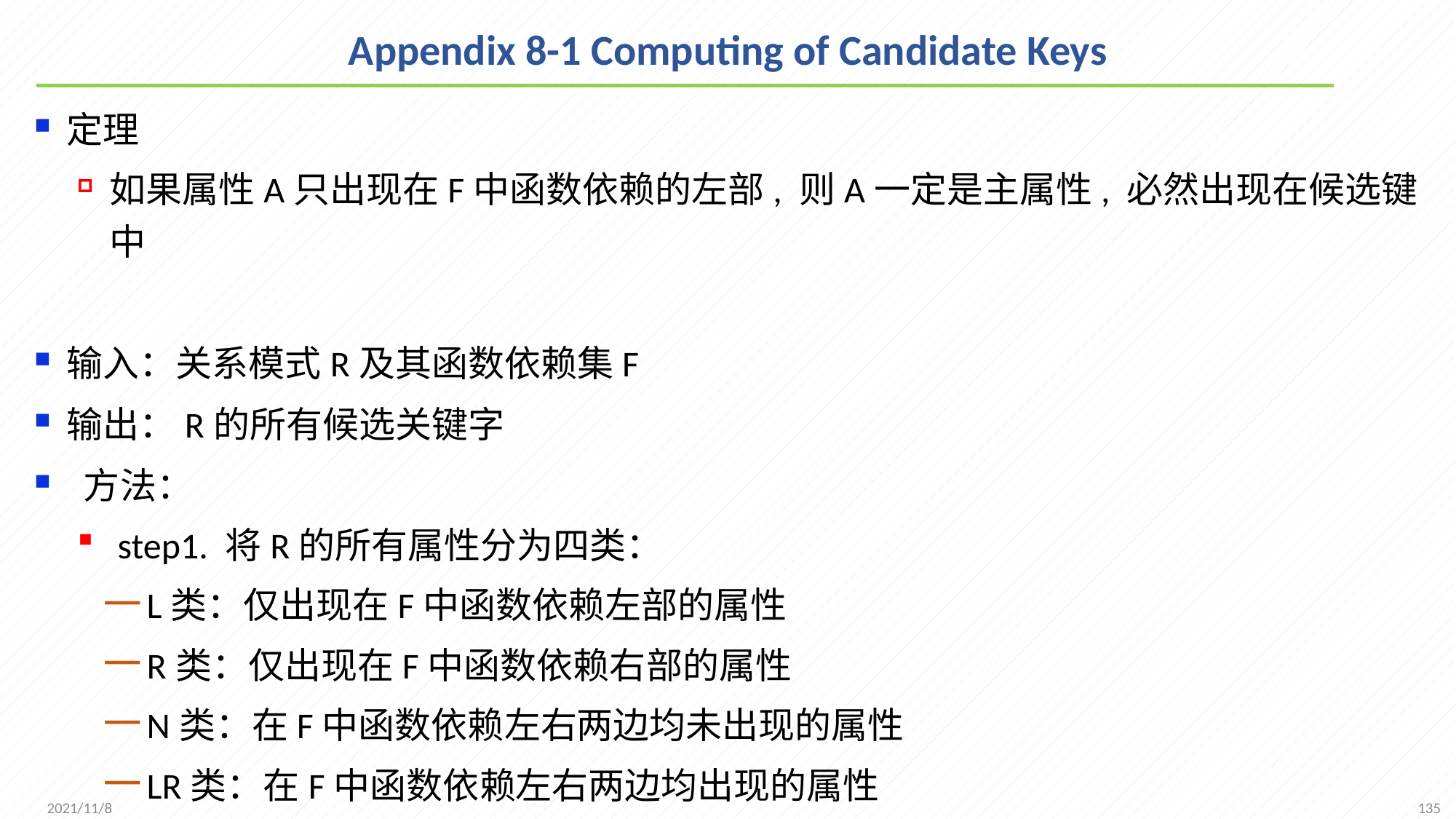

# Appendix 8-1 Computing of Candidate Keys
定理
如果属性A只出现在F中函数依赖的左部, 则A一定是主属性, 必然出现在候选键中

输入：关系模式R及其函数依赖集F
输出：R的所有候选关键字
 方法：
 step1. 将R的所有属性分为四类：
L类：仅出现在F中函数依赖左部的属性
R类：仅出现在F中函数依赖右部的属性
N类：在F中函数依赖左右两边均未出现的属性
LR类：在F中函数依赖左右两边均出现的属性

135
2021/11/8